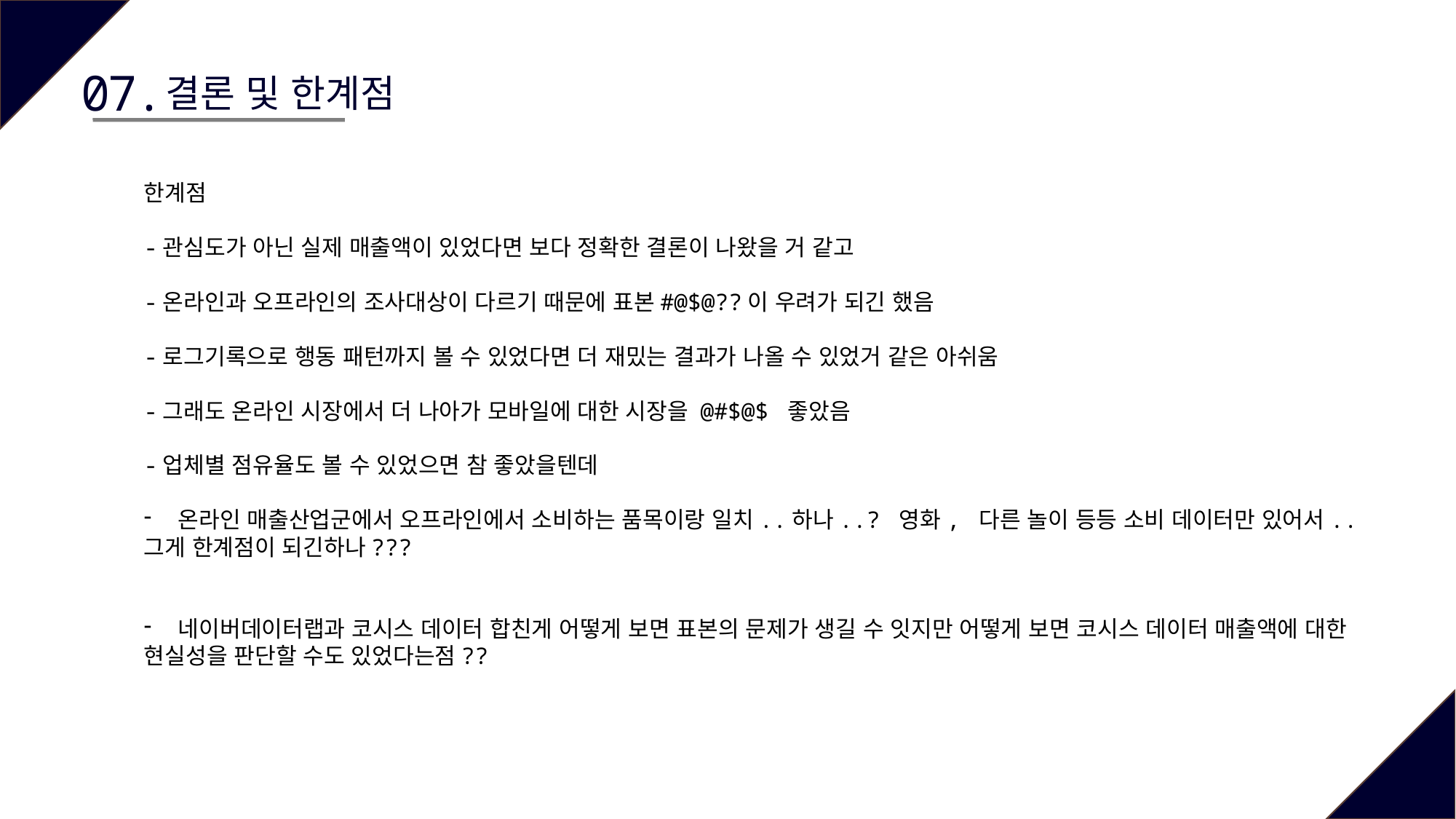

07.
결론 및 한계점
한계점

-관심도가 아닌 실제 매출액이 있었다면 보다 정확한 결론이 나왔을 거 같고

-온라인과 오프라인의 조사대상이 다르기 때문에 표본#@$@??이 우려가 되긴 했음

-로그기록으로 행동 패턴까지 볼 수 있었다면 더 재밌는 결과가 나올 수 있었거 같은 아쉬움

-그래도 온라인 시장에서 더 나아가 모바일에 대한 시장을 @#$@$ 좋았음

-업체별 점유율도 볼 수 있었으면 참 좋았을텐데

온라인 매출산업군에서 오프라인에서 소비하는 품목이랑 일치..하나..? 영화, 다른 놀이 등등 소비 데이터만 있어서..
그게 한계점이 되긴하나???

네이버데이터랩과 코시스 데이터 합친게 어떻게 보면 표본의 문제가 생길 수 잇지만 어떻게 보면 코시스 데이터 매출액에 대한
현실성을 판단할 수도 있었다는점??